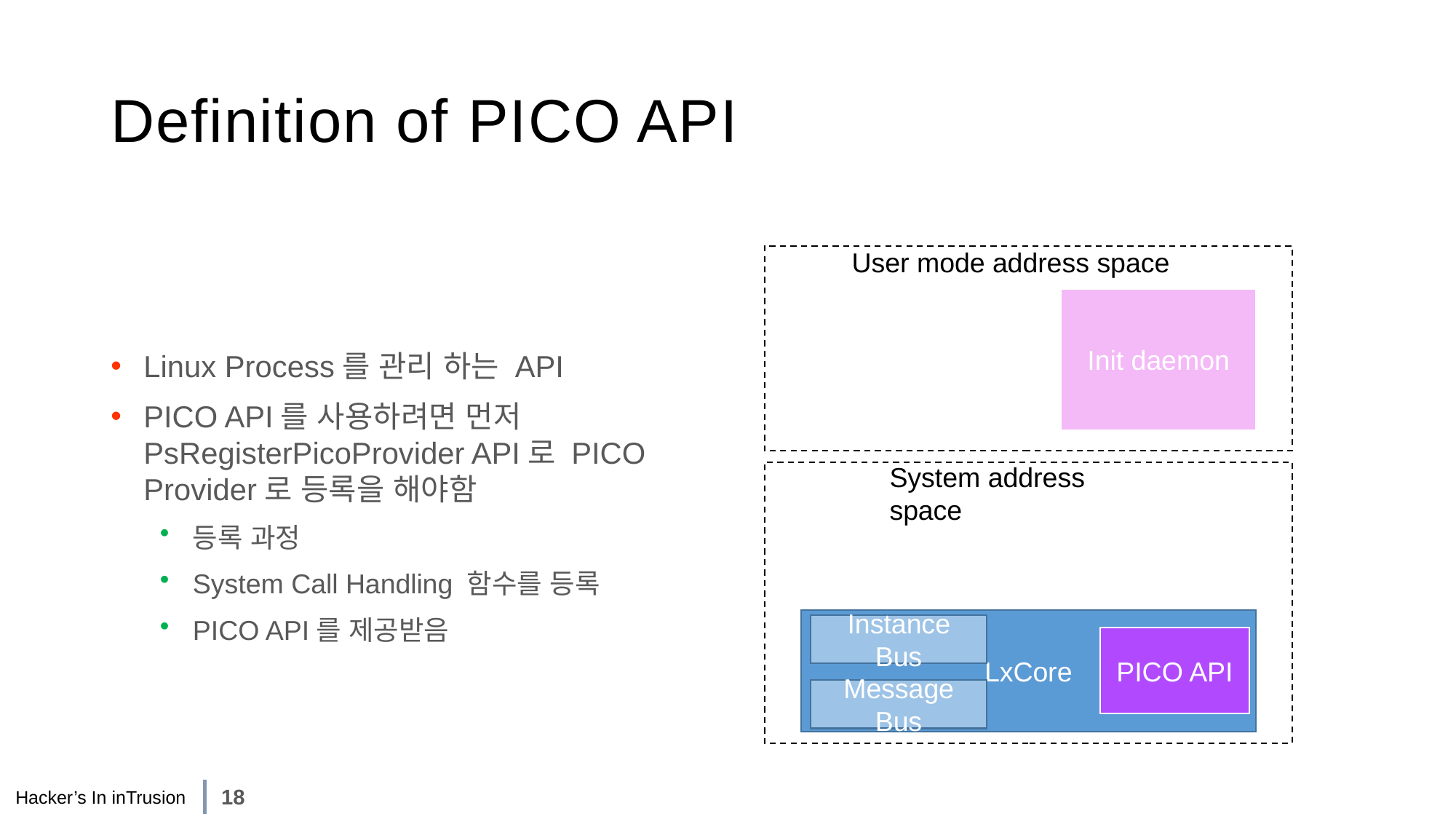

# Definition of PICO API

Linux Process를 관리 하는 API
PICO API를 사용하려면 먼저 PsRegisterPicoProvider API로 PICO Provider로 등록을 해야함
등록 과정
System Call Handling 함수를 등록
PICO API를 제공받음
User mode address space

Init daemon
System address space

LxCore
Instance Bus
PICO API
Message Bus